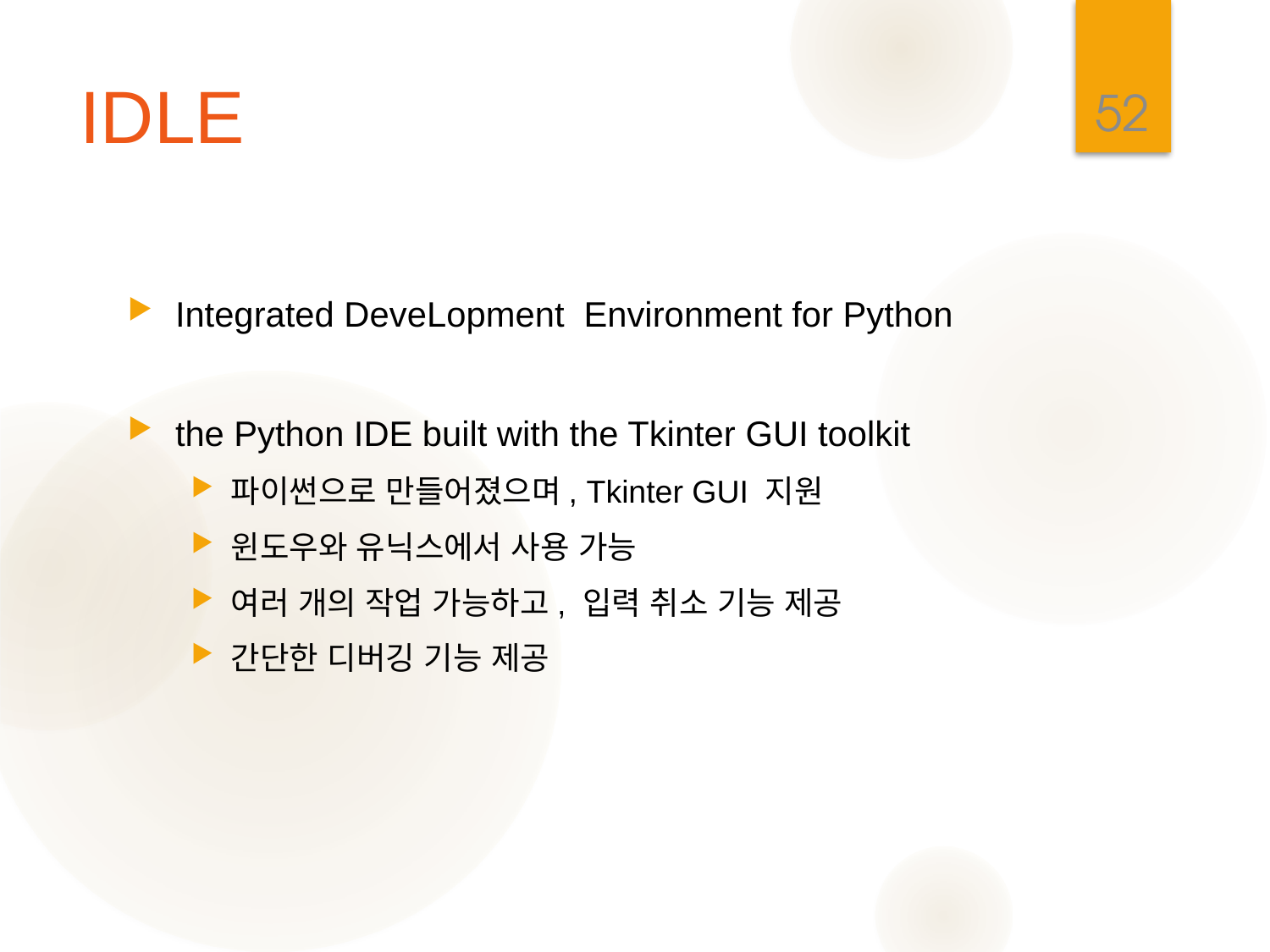

52
# IDLE
Integrated DeveLopment  Environment for Python

the Python IDE built with the Tkinter GUI toolkit
파이썬으로 만들어졌으며, Tkinter GUI 지원
윈도우와 유닉스에서 사용 가능
여러 개의 작업 가능하고, 입력 취소 기능 제공
간단한 디버깅 기능 제공